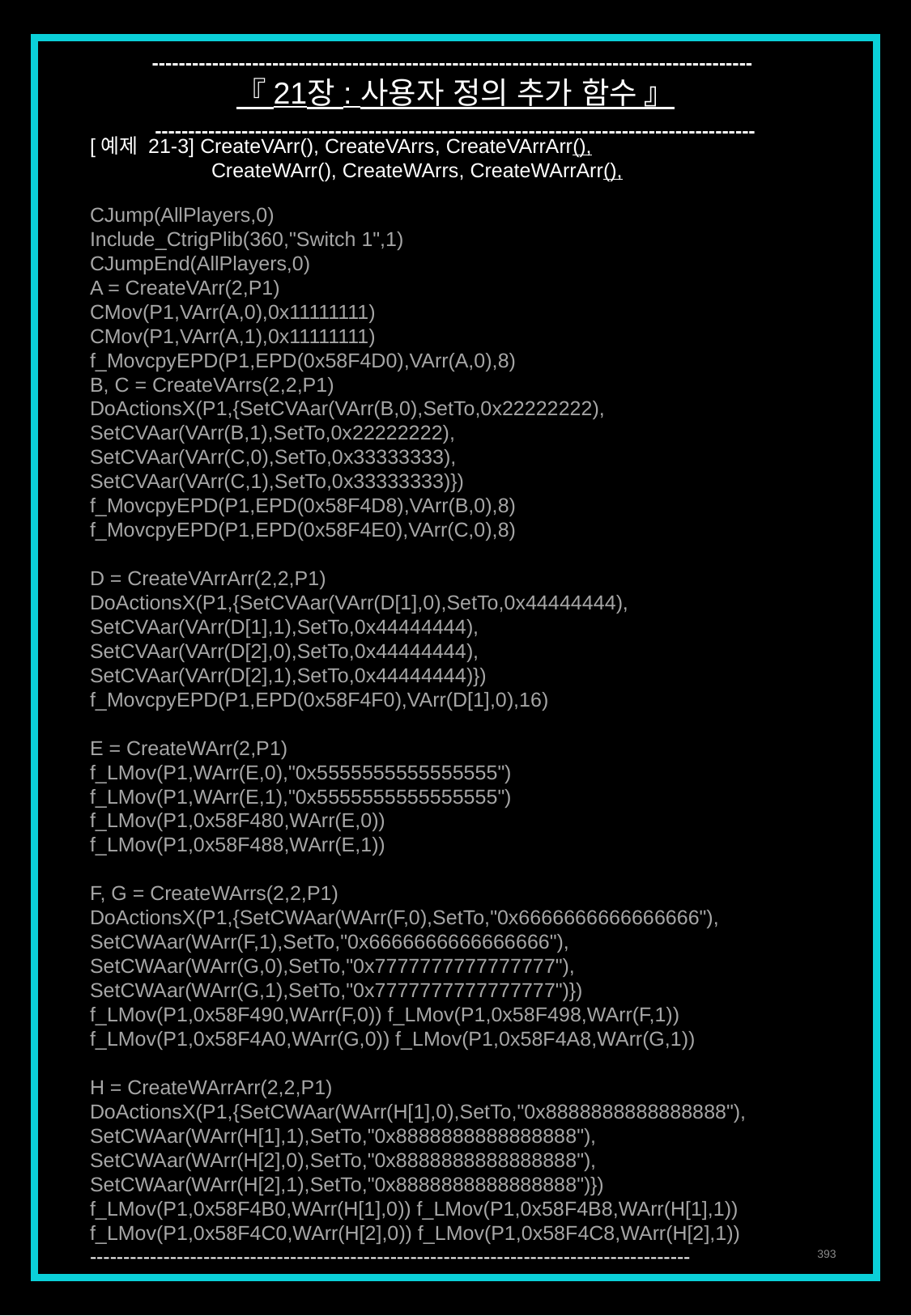

------------------------------------------------------------------------------------------
『 21장 : 사용자 정의 추가 함수 』
------------------------------------------------------------------------------------------
[예제 21-3] CreateVArr(), CreateVArrs, CreateVArrArr(),
	CreateWArr(), CreateWArrs, CreateWArrArr(),

CJump(AllPlayers,0)
Include_CtrigPlib(360,"Switch 1",1)
CJumpEnd(AllPlayers,0)
A = CreateVArr(2,P1)
CMov(P1,VArr(A,0),0x11111111)
CMov(P1,VArr(A,1),0x11111111)
f_MovcpyEPD(P1,EPD(0x58F4D0),VArr(A,0),8)
B, C = CreateVArrs(2,2,P1)
DoActionsX(P1,{SetCVAar(VArr(B,0),SetTo,0x22222222),
SetCVAar(VArr(B,1),SetTo,0x22222222),
SetCVAar(VArr(C,0),SetTo,0x33333333),
SetCVAar(VArr(C,1),SetTo,0x33333333)})
f_MovcpyEPD(P1,EPD(0x58F4D8),VArr(B,0),8)
f_MovcpyEPD(P1,EPD(0x58F4E0),VArr(C,0),8)

D = CreateVArrArr(2,2,P1)
DoActionsX(P1,{SetCVAar(VArr(D[1],0),SetTo,0x44444444),
SetCVAar(VArr(D[1],1),SetTo,0x44444444),
SetCVAar(VArr(D[2],0),SetTo,0x44444444),
SetCVAar(VArr(D[2],1),SetTo,0x44444444)})
f_MovcpyEPD(P1,EPD(0x58F4F0),VArr(D[1],0),16)

E = CreateWArr(2,P1)
f_LMov(P1,WArr(E,0),"0x5555555555555555")
f_LMov(P1,WArr(E,1),"0x5555555555555555")
f_LMov(P1,0x58F480,WArr(E,0))
f_LMov(P1,0x58F488,WArr(E,1))

F, G = CreateWArrs(2,2,P1)
DoActionsX(P1,{SetCWAar(WArr(F,0),SetTo,"0x6666666666666666"),
SetCWAar(WArr(F,1),SetTo,"0x6666666666666666"),
SetCWAar(WArr(G,0),SetTo,"0x7777777777777777"),
SetCWAar(WArr(G,1),SetTo,"0x7777777777777777")})
f_LMov(P1,0x58F490,WArr(F,0)) f_LMov(P1,0x58F498,WArr(F,1))
f_LMov(P1,0x58F4A0,WArr(G,0)) f_LMov(P1,0x58F4A8,WArr(G,1))

H = CreateWArrArr(2,2,P1)
DoActionsX(P1,{SetCWAar(WArr(H[1],0),SetTo,"0x8888888888888888"),
SetCWAar(WArr(H[1],1),SetTo,"0x8888888888888888"),
SetCWAar(WArr(H[2],0),SetTo,"0x8888888888888888"),
SetCWAar(WArr(H[2],1),SetTo,"0x8888888888888888")})
f_LMov(P1,0x58F4B0,WArr(H[1],0)) f_LMov(P1,0x58F4B8,WArr(H[1],1))
f_LMov(P1,0x58F4C0,WArr(H[2],0)) f_LMov(P1,0x58F4C8,WArr(H[2],1))
------------------------------------------------------------------------------------------
393